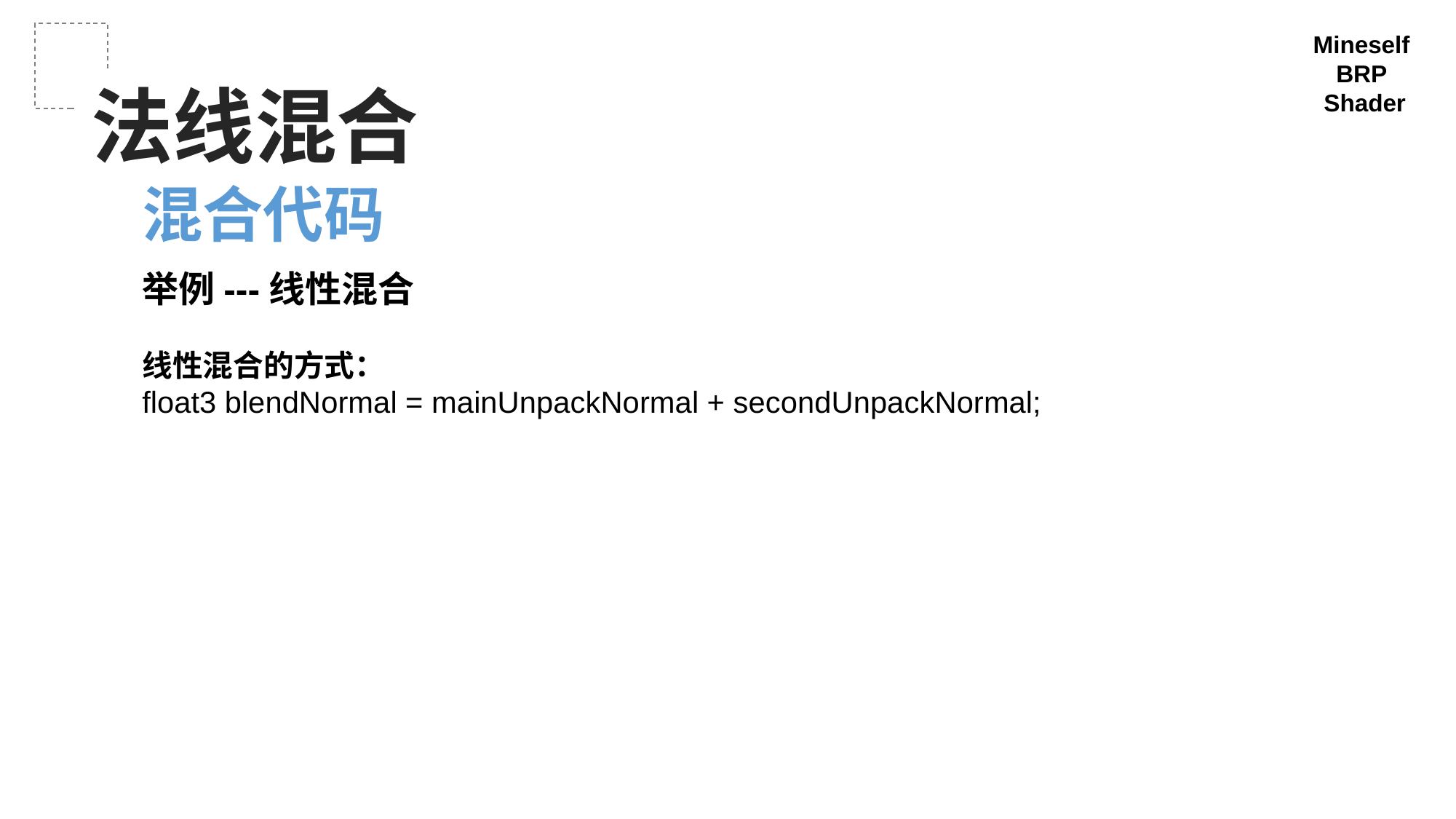

Mineself
BRP
Shader

法线混合
混合代码
举例---线性混合

线性混合的方式：
float3 blendNormal = mainUnpackNormal + secondUnpackNormal;